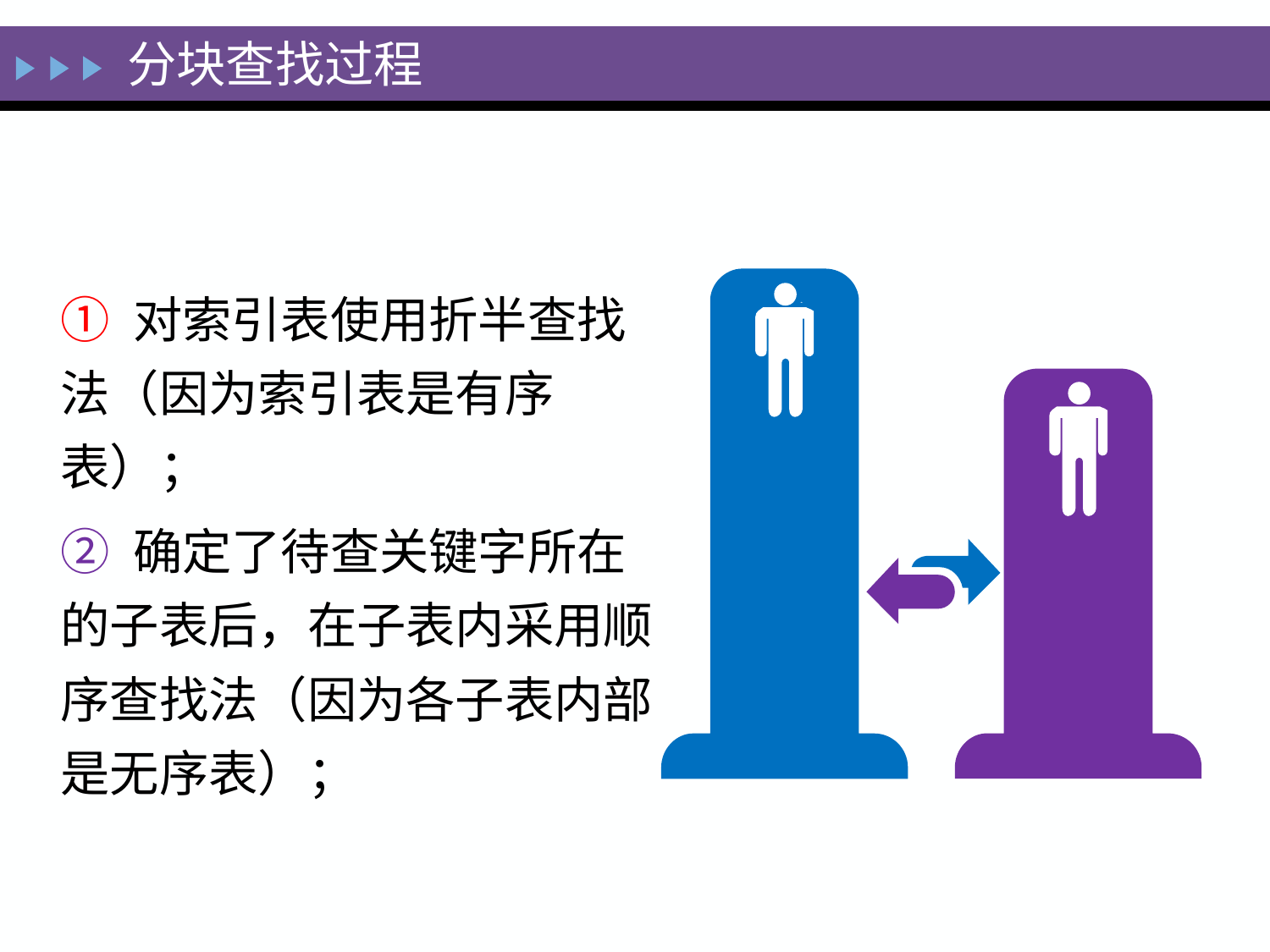

分块查找过程
① 对索引表使用折半查找法（因为索引表是有序表）；
② 确定了待查关键字所在的子表后，在子表内采用顺序查找法（因为各子表内部是无序表）；